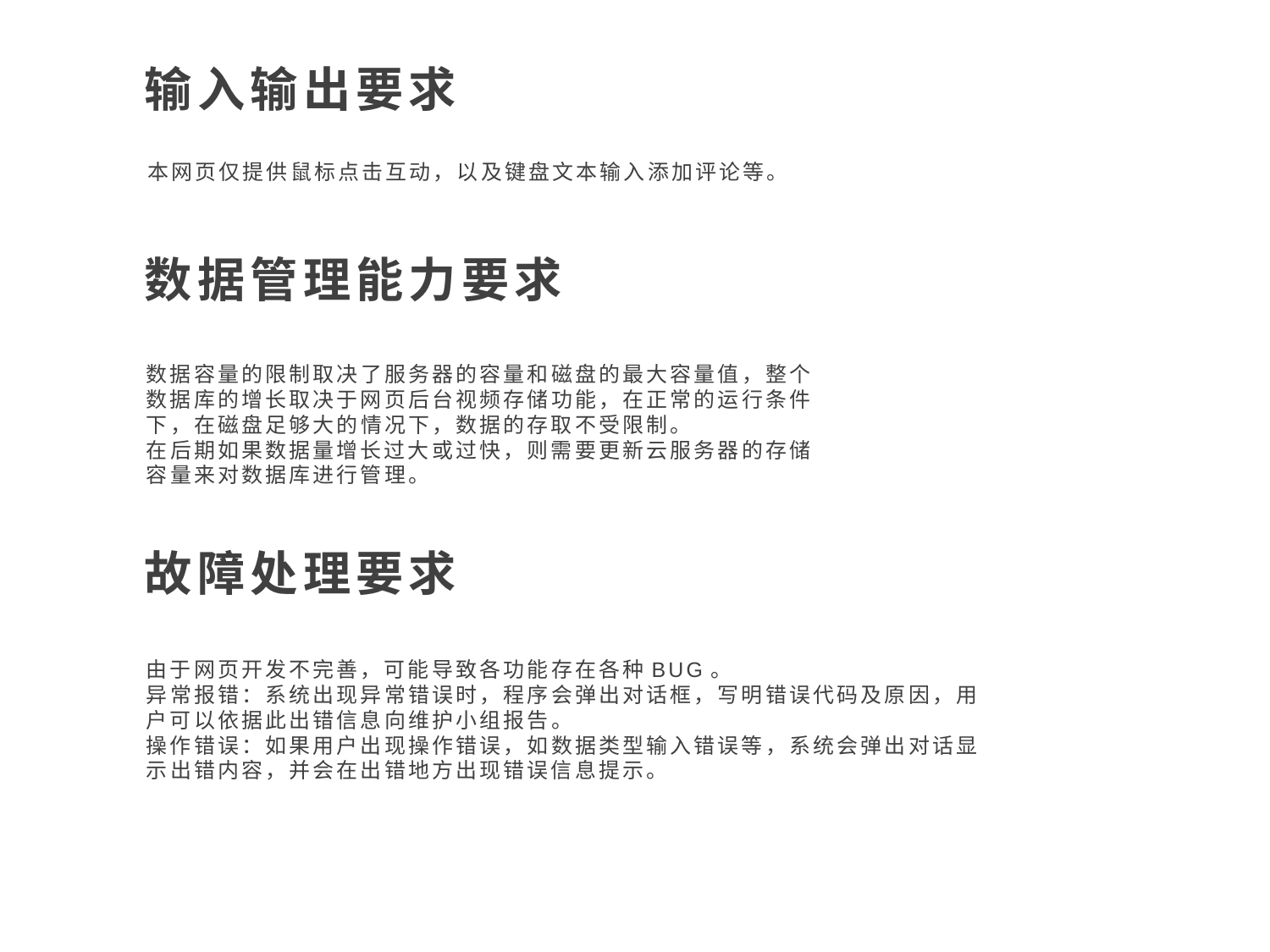

输入输出要求
本网页仅提供鼠标点击互动，以及键盘文本输入添加评论等。
数据管理能力要求
数据容量的限制取决了服务器的容量和磁盘的最大容量值，整个数据库的增长取决于网页后台视频存储功能，在正常的运行条件下，在磁盘足够大的情况下，数据的存取不受限制。
在后期如果数据量增长过大或过快，则需要更新云服务器的存储容量来对数据库进行管理。
故障处理要求
由于网页开发不完善，可能导致各功能存在各种BUG。
异常报错：系统出现异常错误时，程序会弹出对话框，写明错误代码及原因，用户可以依据此出错信息向维护小组报告。
操作错误：如果用户出现操作错误，如数据类型输入错误等，系统会弹出对话显示出错内容，并会在出错地方出现错误信息提示。